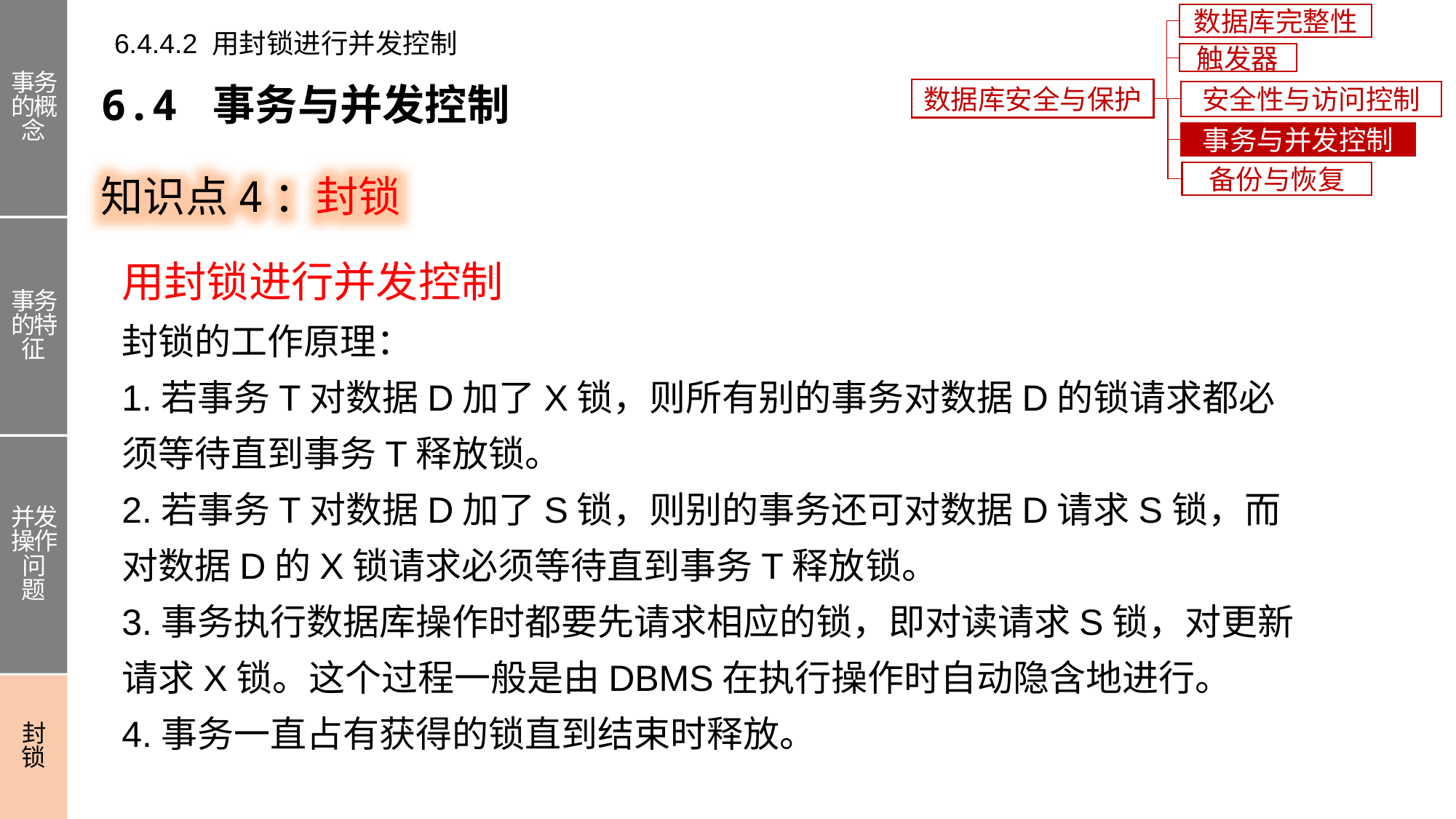

事务的概念
事务的特征
并发操作问题
封锁
数据库完整性
6.4.4.2 用封锁进行并发控制
触发器
6.4 事务与并发控制
数据库安全与保护
安全性与访问控制
事务与并发控制
知识点4：封锁
备份与恢复
用封锁进行并发控制
封锁的工作原理：
1.若事务T对数据D加了X锁，则所有别的事务对数据D的锁请求都必须等待直到事务T释放锁。
2.若事务T对数据D加了S锁，则别的事务还可对数据D请求S锁，而对数据D的X锁请求必须等待直到事务T释放锁。
3.事务执行数据库操作时都要先请求相应的锁，即对读请求S锁，对更新请求X锁。这个过程一般是由DBMS在执行操作时自动隐含地进行。
4.事务一直占有获得的锁直到结束时释放。